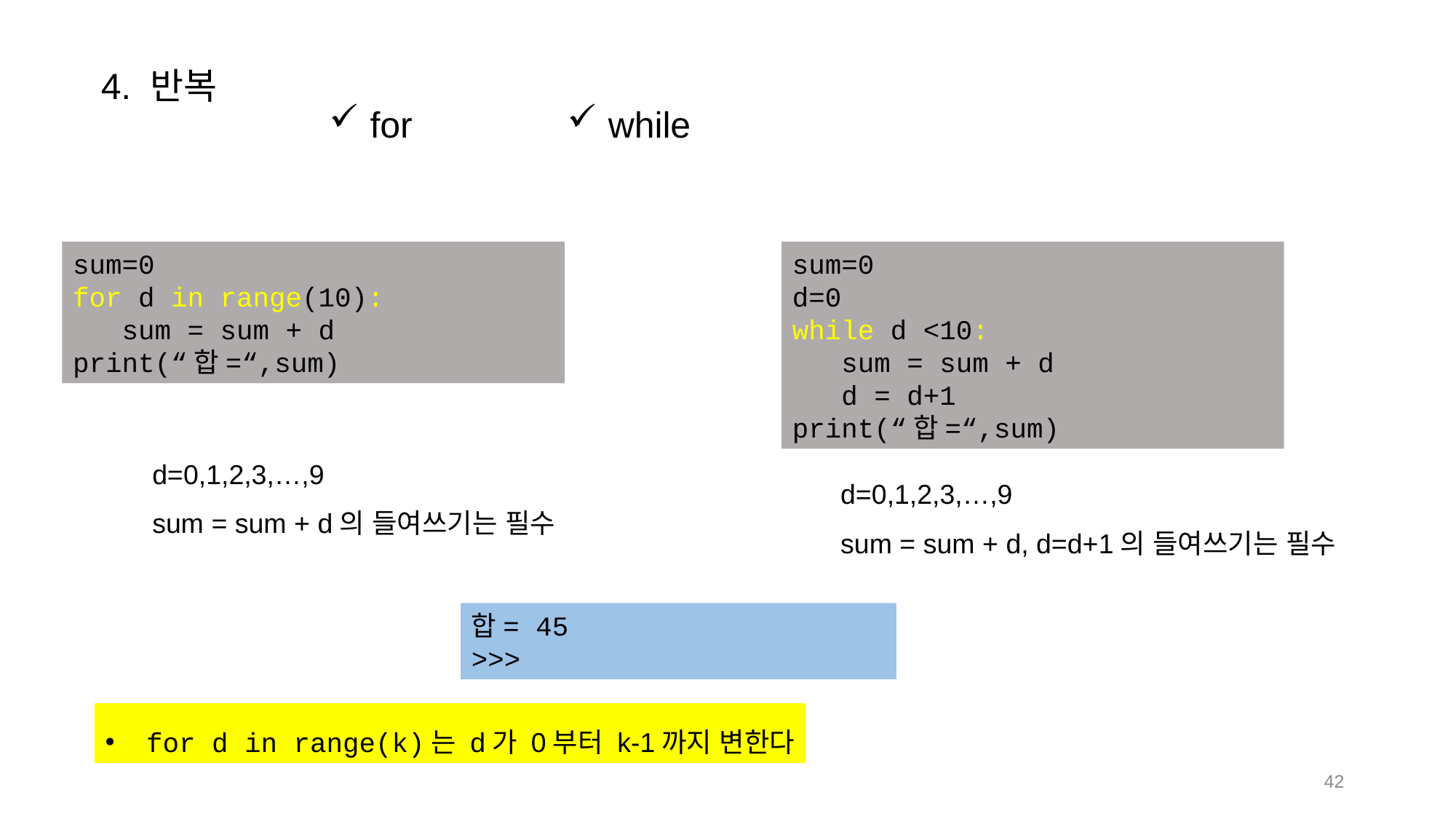

4. 반복
for
while
sum=0
for d in range(10):
   sum = sum + d
print(“합=“,sum)
sum=0
d=0
while d <10:
   sum = sum + d
   d = d+1
print(“합=“,sum)
d=0,1,2,3,…,9
sum = sum + d의 들여쓰기는 필수
d=0,1,2,3,…,9
sum = sum + d, d=d+1의 들여쓰기는 필수
합= 45
>>>
for d in range(k)는 d가 0부터 k-1까지 변한다
42